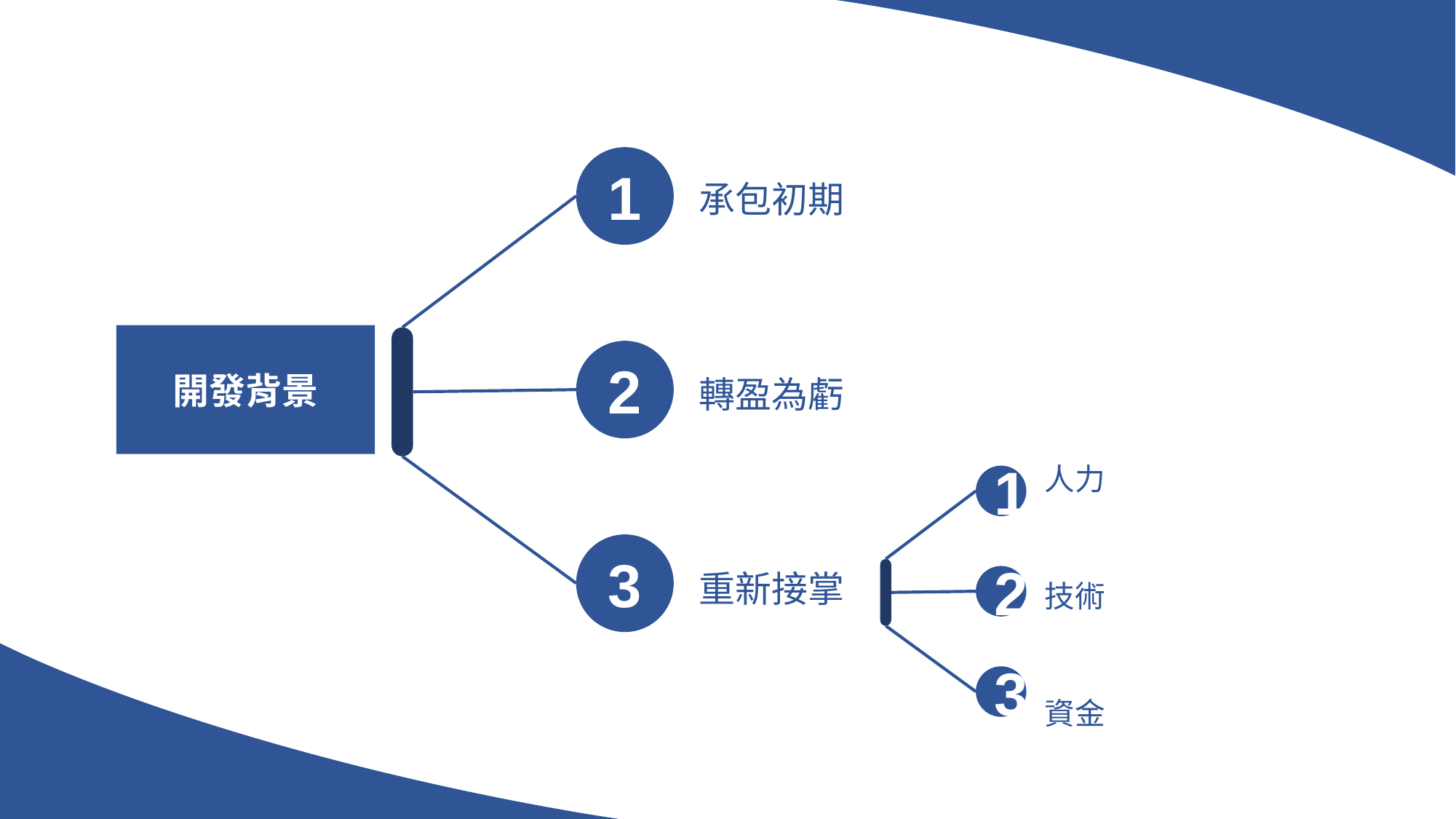

| 承包初期 |  |  |  |  |  |  |  |
| --- | --- | --- | --- | --- | --- | --- | --- |
|  |  |  |  |  |  |  |  |
| 轉盈為虧 |  |  |  |  |  |  |  |
|  |  |  |  |  |  |  |  |
| 重新接掌 |  |  |  |  |  |  |  |
1
2
3
開發背景

| 人力 |  |  |  |  |  |  |  |
| --- | --- | --- | --- | --- | --- | --- | --- |
|  |  |  |  |  |  |  |  |
| 技術 |  |  |  |  |  |  |  |
|  |  |  |  |  |  |  |  |
| 資金 |  |  |  |  |  |  |  |
1
2
3